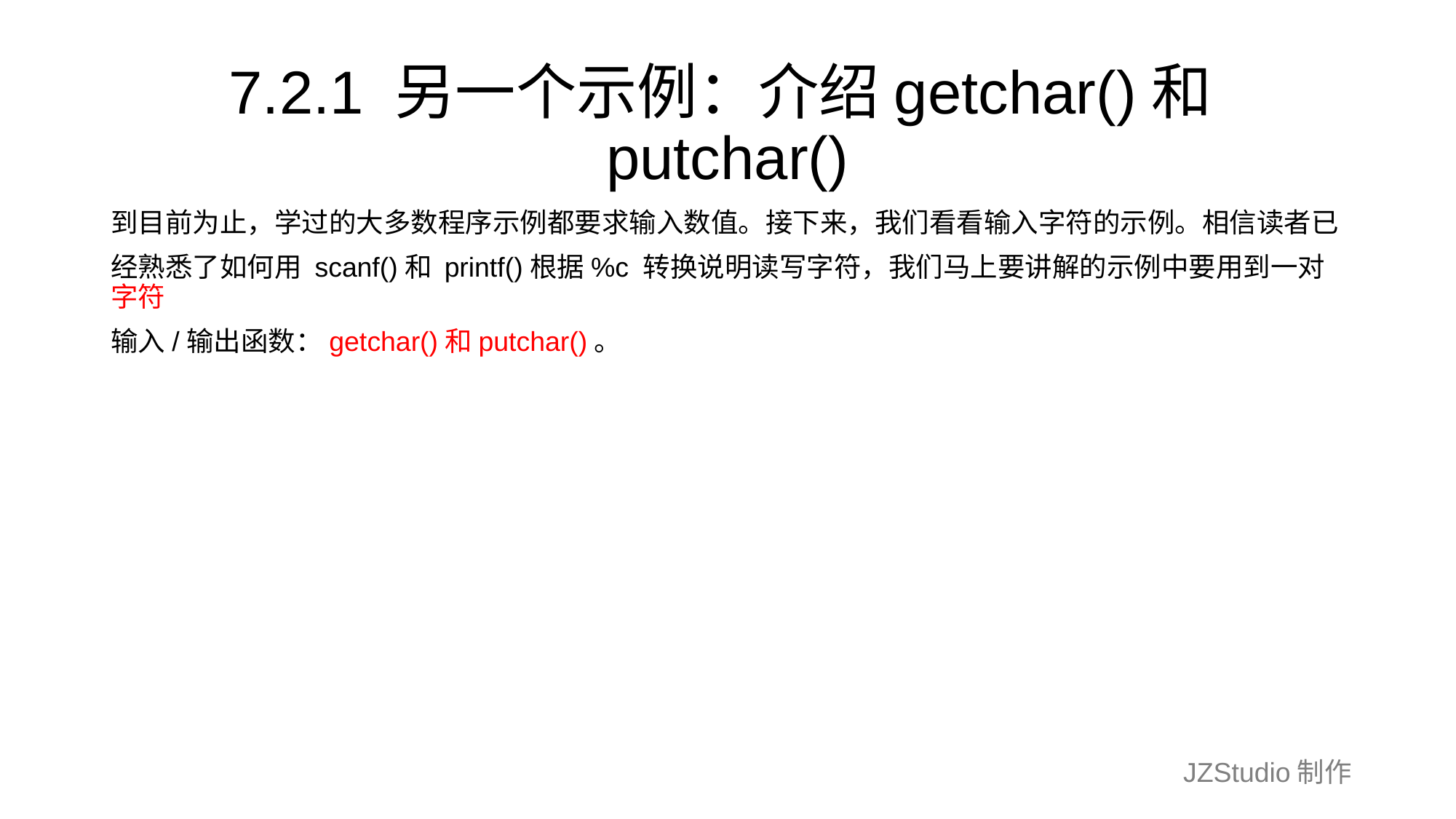

# 7.2.1 另一个示例：介绍getchar()和putchar()
到目前为止，学过的大多数程序示例都要求输入数值。接下来，我们看看输入字符的示例。相信读者已
经熟悉了如何用 scanf()和 printf()根据%c 转换说明读写字符，我们马上要讲解的示例中要用到一对字符
输入/输出函数：getchar()和putchar()。